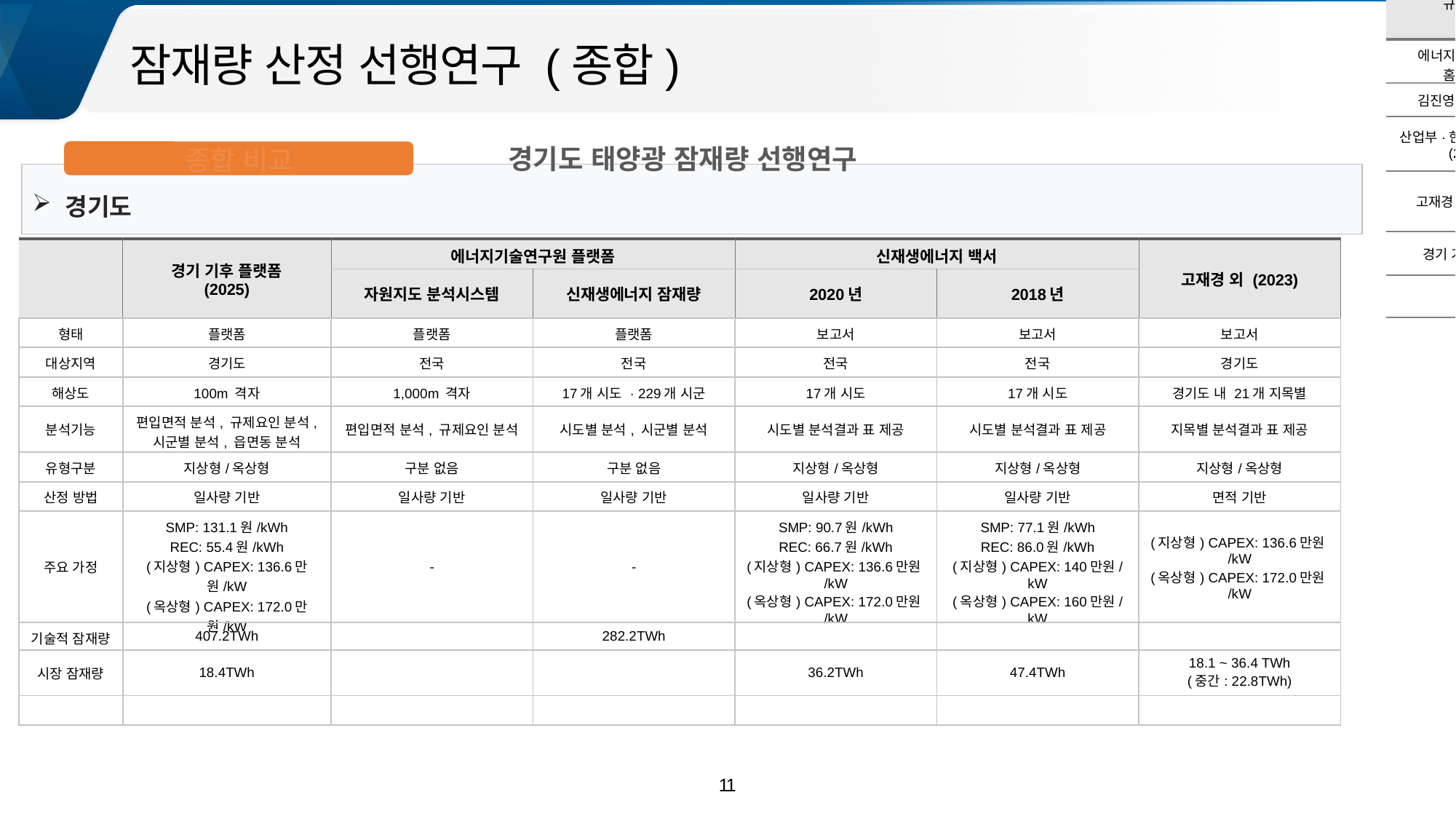

https://kier-solar.org/user/potential/energy
| 규제요인 | 기술적 잠재량 | 시장 잠재량 |
| --- | --- | --- |
| 에너지기술연구원 홈페이지 | 282.2 TWh | - |
| 김진영 외 (2019) | - | 47.4 TWh |
| 산업부·한국에너지공단 (2020) | - | 36.2 TWh |
| 고재경 외 (2023)\* | - | 22.8 TWh (시나리오별 최소 18.1, 최대 36.4) |
| 경기 기후플랫폼 | 407.2 TWh | 18.4 TWh |
|  |  |  |
00
잠재량 산정 선행연구 (종합)
경기도 태양광 잠재량 선행연구
종합 비교

 경기도
|  | 경기 기후 플랫폼 (2025) | 에너지기술연구원 플랫폼 |  | 신재생에너지 백서 |  | 고재경 외 (2023) |
| --- | --- | --- | --- | --- | --- | --- |
|  |  | 자원지도 분석시스템 | 신재생에너지 잠재량 | 2020년 | 2018년 |  |
| 형태 | 플랫폼 | 플랫폼 | 플랫폼 | 보고서 | 보고서 | 보고서 |
| 대상지역 | 경기도 | 전국 | 전국 | 전국 | 전국 | 경기도 |
| 해상도 | 100m 격자 | 1,000m 격자 | 17개 시도 · 229개 시군 | 17개 시도 | 17개 시도 | 경기도 내 21개 지목별 |
| 분석기능 | 편입면적 분석, 규제요인 분석, 시군별 분석, 읍면동 분석 | 편입면적 분석, 규제요인 분석 | 시도별 분석, 시군별 분석 | 시도별 분석결과 표 제공 | 시도별 분석결과 표 제공 | 지목별 분석결과 표 제공 |
| 유형구분 | 지상형/옥상형 | 구분 없음 | 구분 없음 | 지상형/옥상형 | 지상형/옥상형 | 지상형/옥상형 |
| 산정 방법 | 일사량 기반 | 일사량 기반 | 일사량 기반 | 일사량 기반 | 일사량 기반 | 면적 기반 |
| 주요 가정 | SMP: 131.1원/kWh REC: 55.4원/kWh (지상형) CAPEX: 136.6만원/kW (옥상형) CAPEX: 172.0만원/kW | - | - | SMP: 90.7원/kWh REC: 66.7원/kWh (지상형) CAPEX: 136.6만원/kW (옥상형) CAPEX: 172.0만원/kW | SMP: 77.1원/kWh REC: 86.0원/kWh (지상형) CAPEX: 140만원/kW (옥상형) CAPEX: 160만원/kW | (지상형) CAPEX: 136.6만원/kW (옥상형) CAPEX: 172.0만원/kW |
| 기술적 잠재량 | 407.2TWh |  | 282.2TWh |  |  |  |
| 시장 잠재량 | 18.4TWh |  |  | 36.2TWh | 47.4TWh | 18.1 ~ 36.4 TWh (중간: 22.8TWh) |
|  |  |  |  |  |  |  |